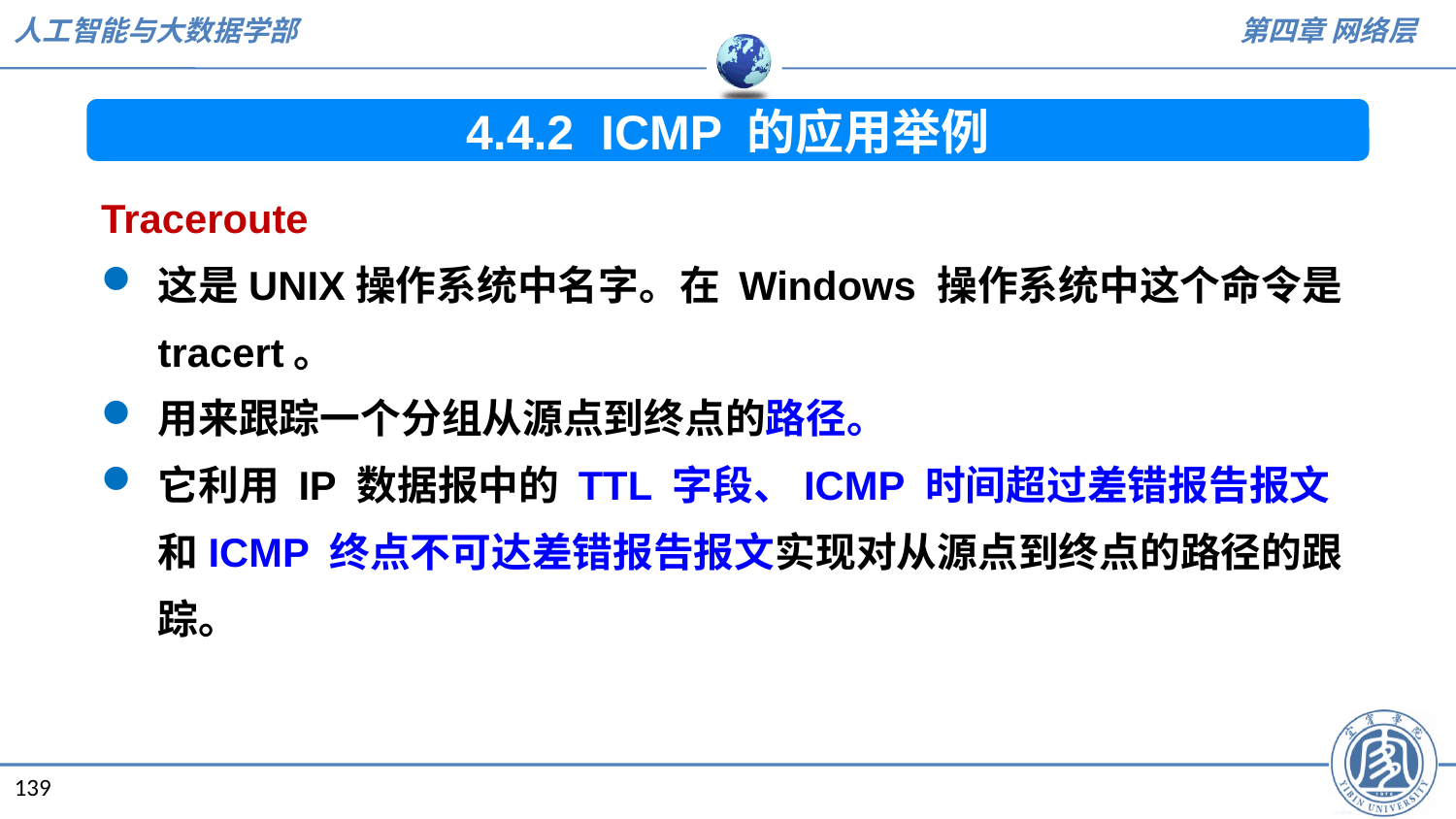

4.4.2  ICMP 的应用举例

Traceroute
这是UNIX操作系统中名字。在 Windows 操作系统中这个命令是 tracert。
用来跟踪一个分组从源点到终点的路径。
它利用 IP 数据报中的 TTL 字段、ICMP 时间超过差错报告报文和ICMP 终点不可达差错报告报文实现对从源点到终点的路径的跟踪。
139